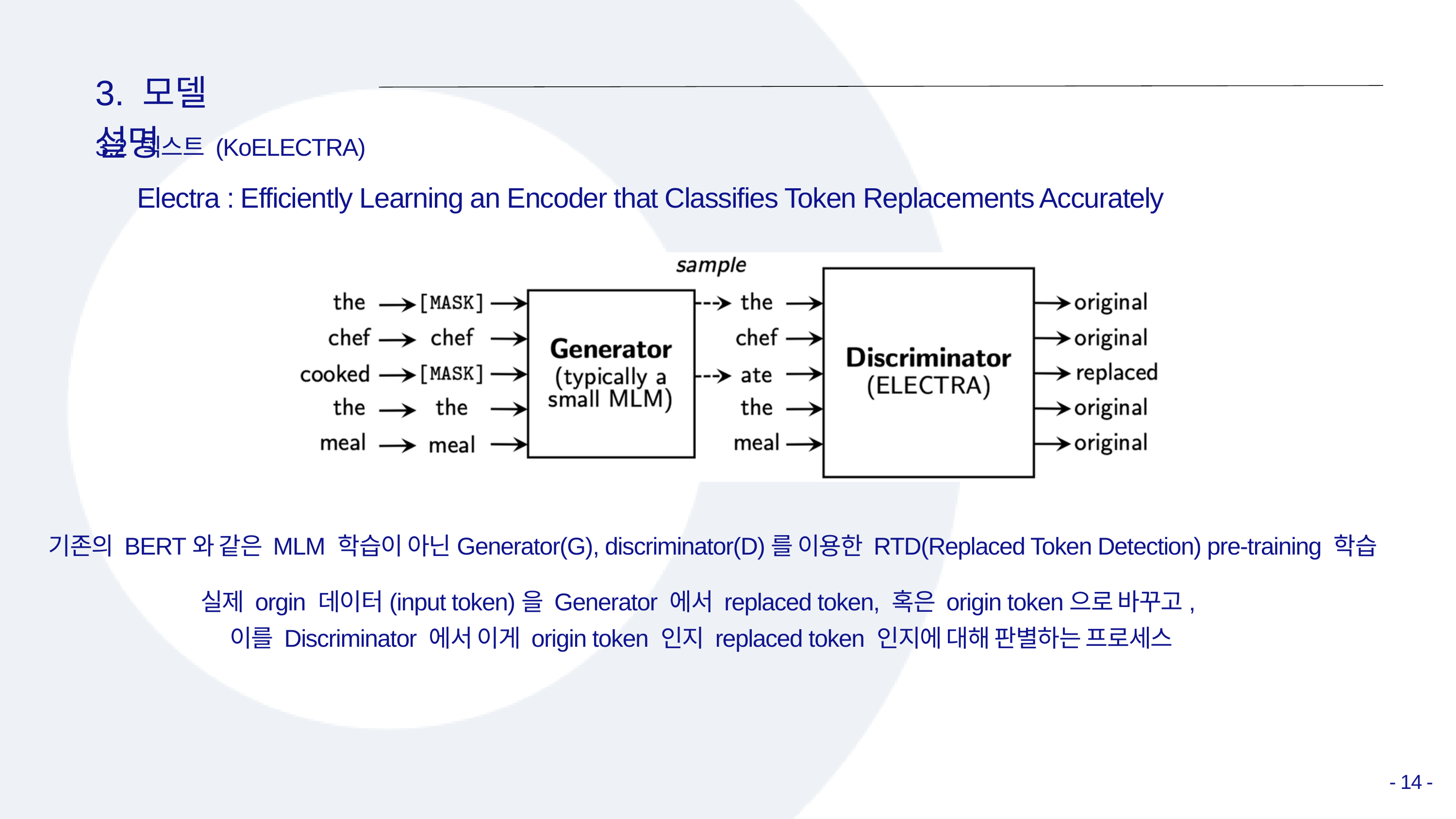

3. 모델 설명

3.2 텍스트 (KoELECTRA)
Electra : Efficiently Learning an Encoder that Classifies Token Replacements Accurately

기존의 BERT와 같은 MLM 학습이 아닌Generator(G), discriminator(D)를 이용한 RTD(Replaced Token Detection) pre-training 학습
실제 orgin 데이터(input token)을 Generator 에서 replaced token, 혹은 origin token으로 바꾸고,
이를 Discriminator 에서 이게 origin token 인지 replaced token 인지에 대해 판별하는 프로세스
- 14 -